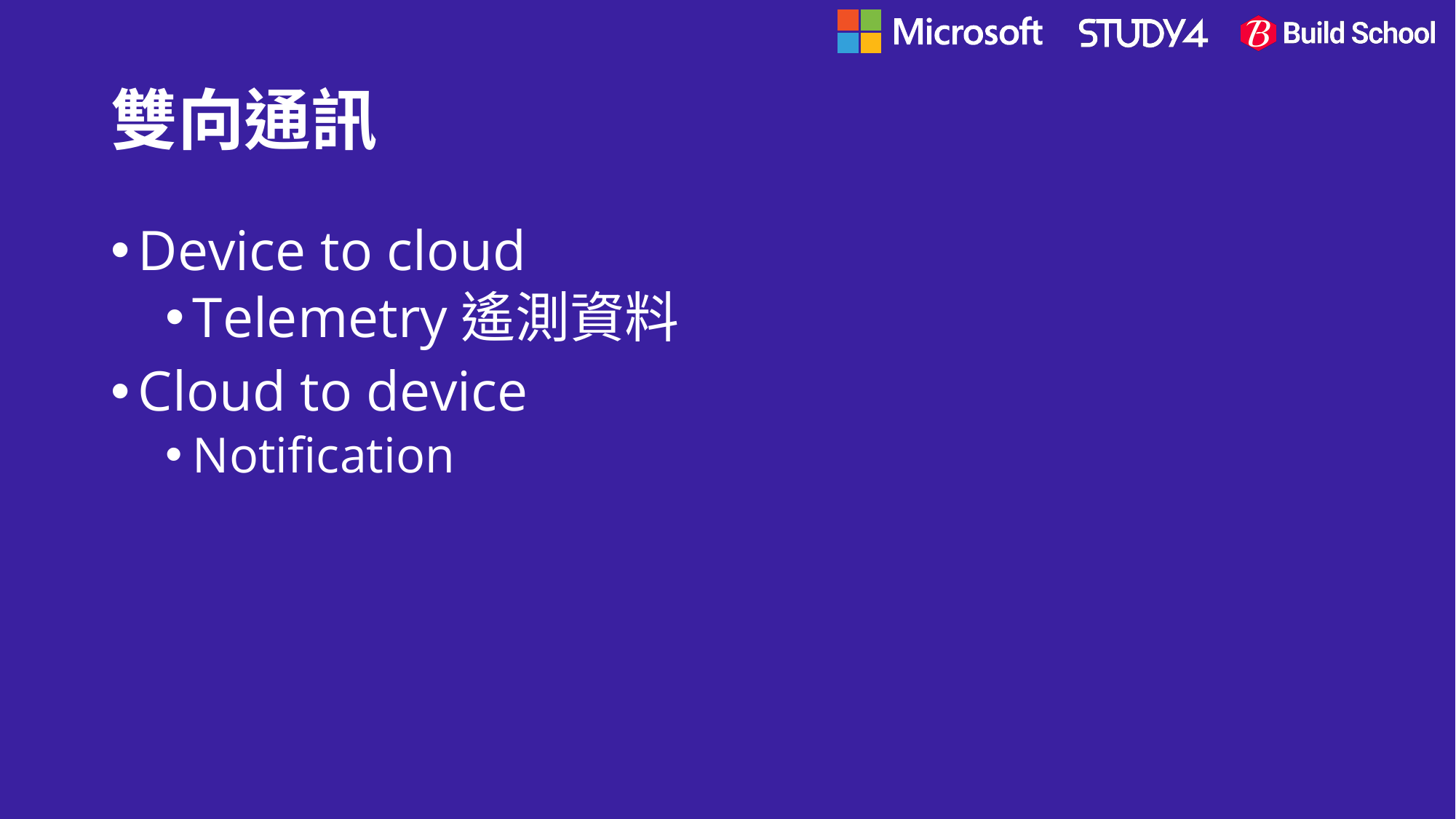

# 雙向通訊
Device to cloud
Telemetry遙測資料
Cloud to device
Notification